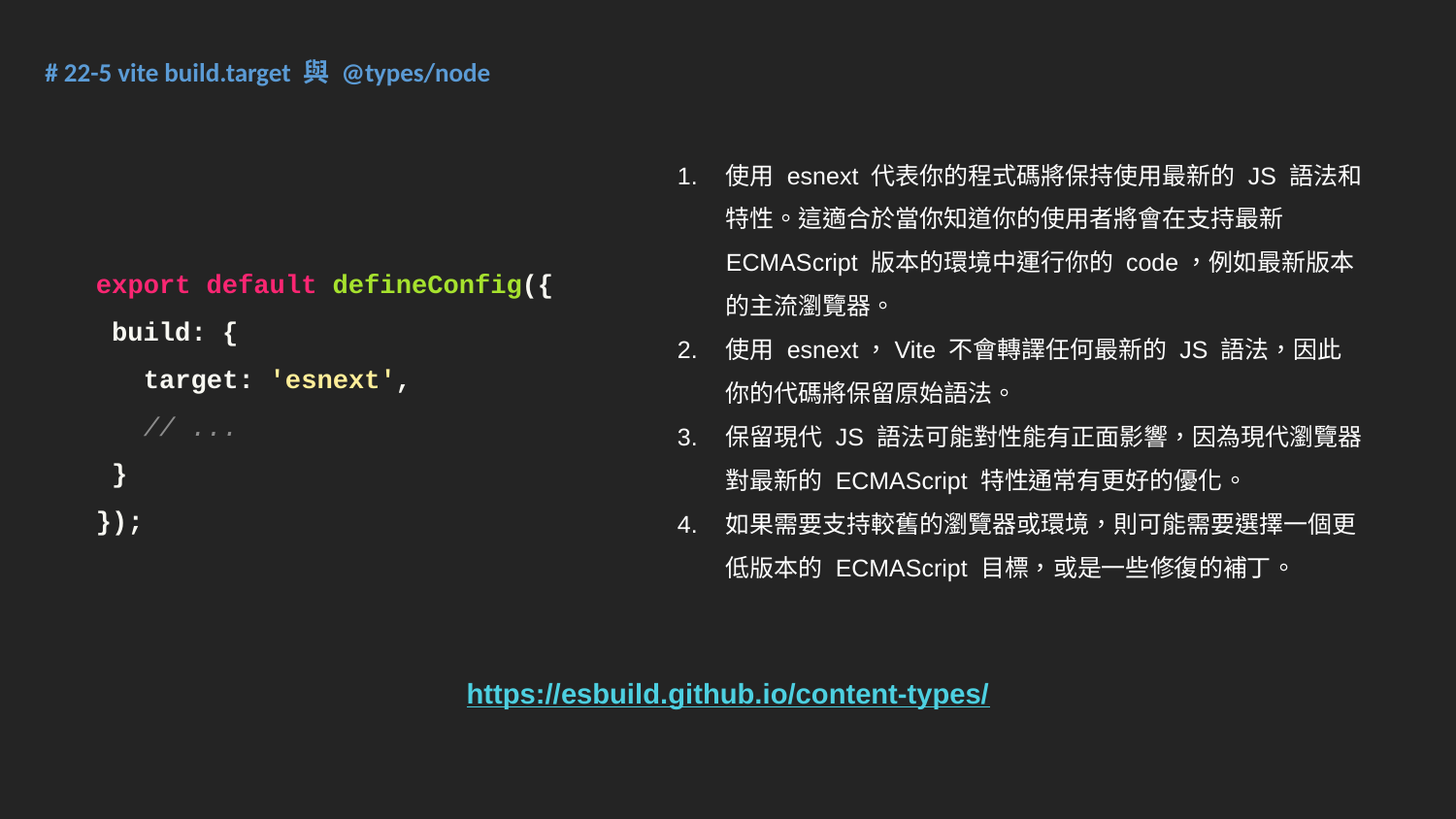

# 22-5 vite build.target 與 @types/node
使用 esnext 代表你的程式碼將保持使用最新的 JS 語法和特性。這適合於當你知道你的使用者將會在支持最新 ECMAScript 版本的環境中運行你的 code，例如最新版本的主流瀏覽器。
使用 esnext，Vite 不會轉譯任何最新的 JS 語法，因此你的代碼將保留原始語法。
保留現代 JS 語法可能對性能有正面影響，因為現代瀏覽器對最新的 ECMAScript 特性通常有更好的優化。
如果需要支持較舊的瀏覽器或環境，則可能需要選擇一個更低版本的 ECMAScript 目標，或是一些修復的補丁。
export default defineConfig({
 build: {
   target: 'esnext',
   // ...
 }
});
https://esbuild.github.io/content-types/